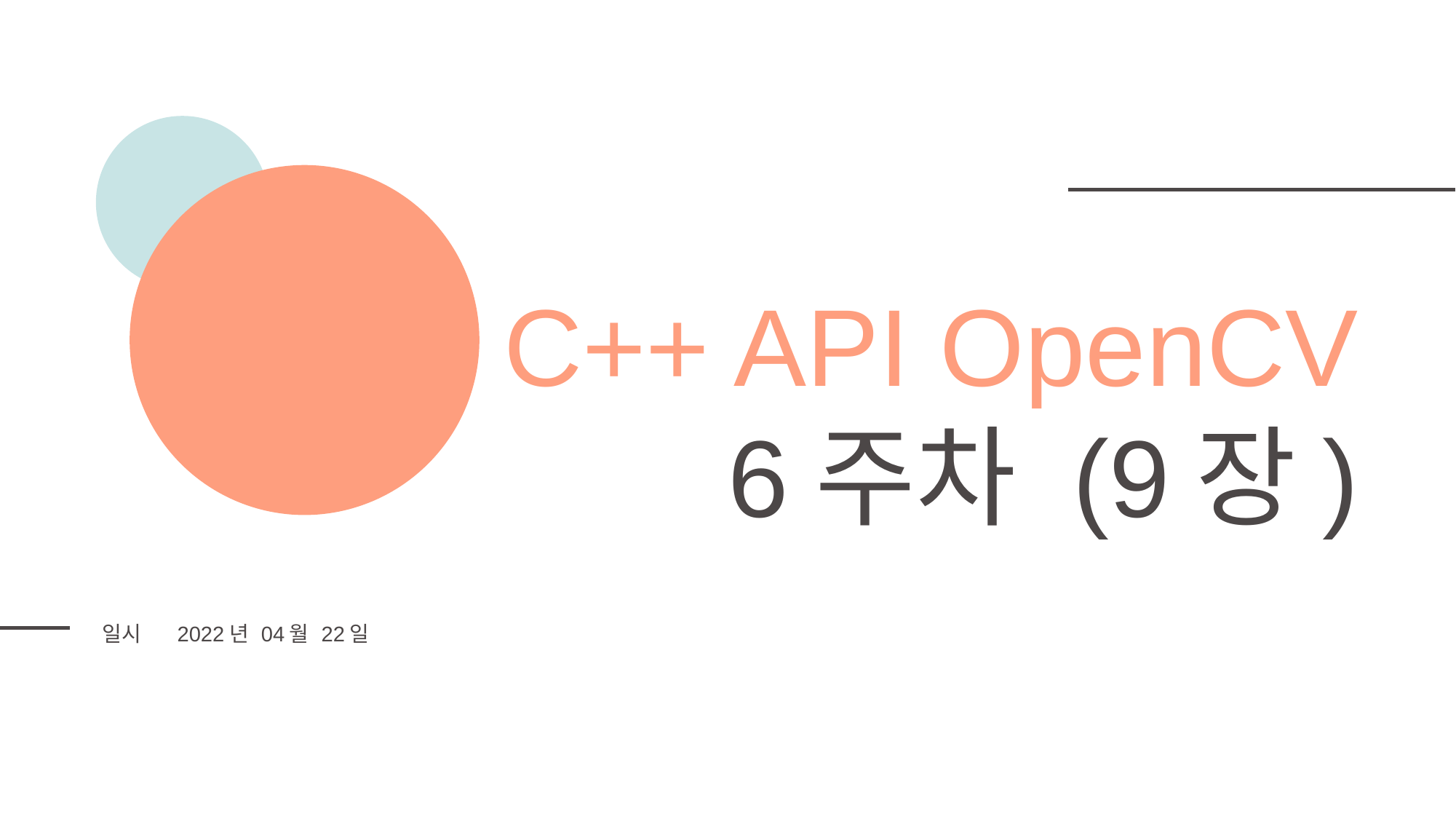

C++ API OpenCV
6주차 (9장)
| 일시 | 2022년 04월 22일 |
| --- | --- |